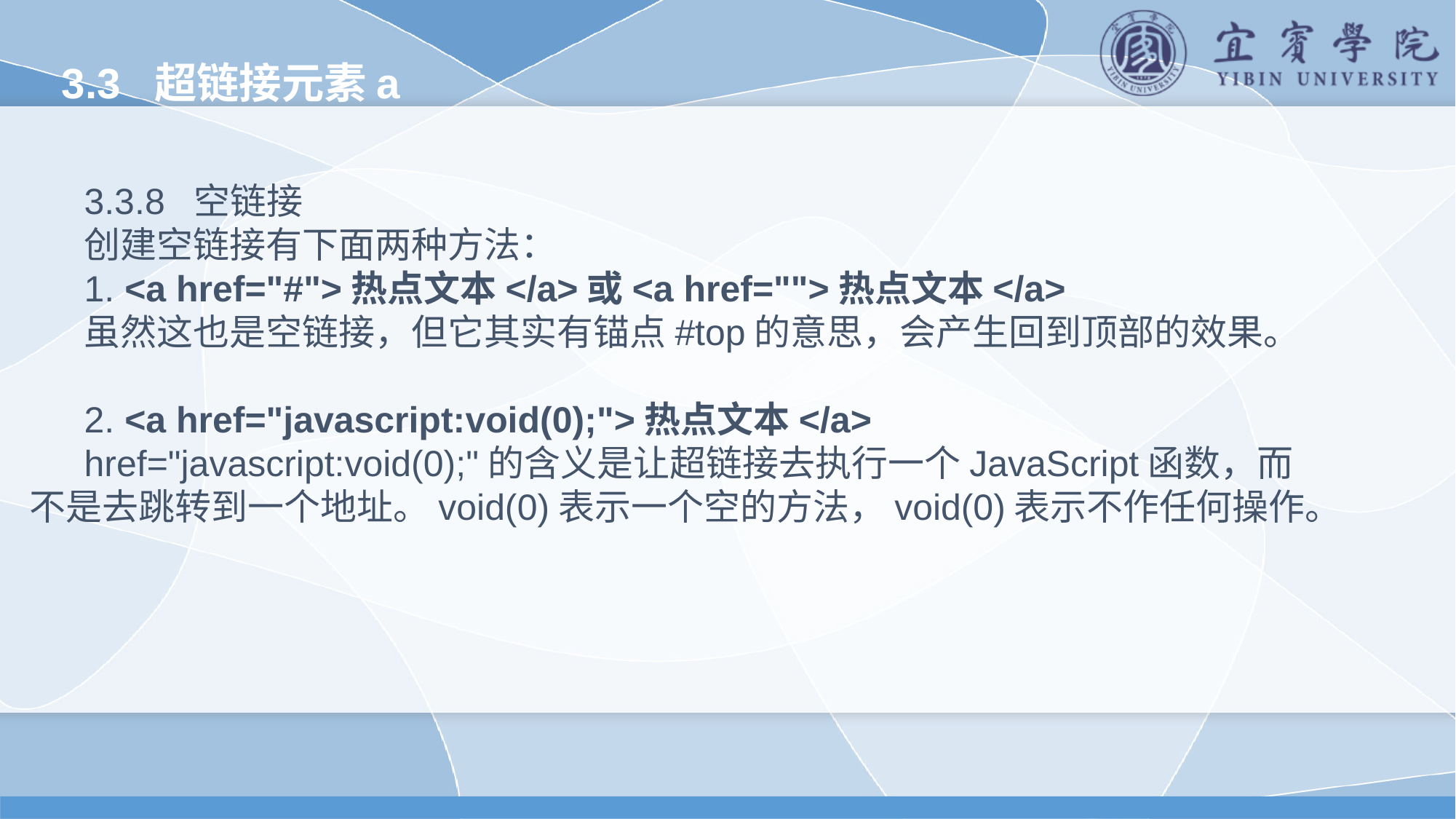

3.3  超链接元素a

3.3.8  空链接
创建空链接有下面两种方法：
1. <a href="#">热点文本</a>或<a href="">热点文本</a>
虽然这也是空链接，但它其实有锚点#top的意思，会产生回到顶部的效果。

2. <a href="javascript:void(0);">热点文本</a>
href="javascript:void(0);"的含义是让超链接去执行一个JavaScript函数，而不是去跳转到一个地址。void(0)表示一个空的方法，void(0)表示不作任何操作。